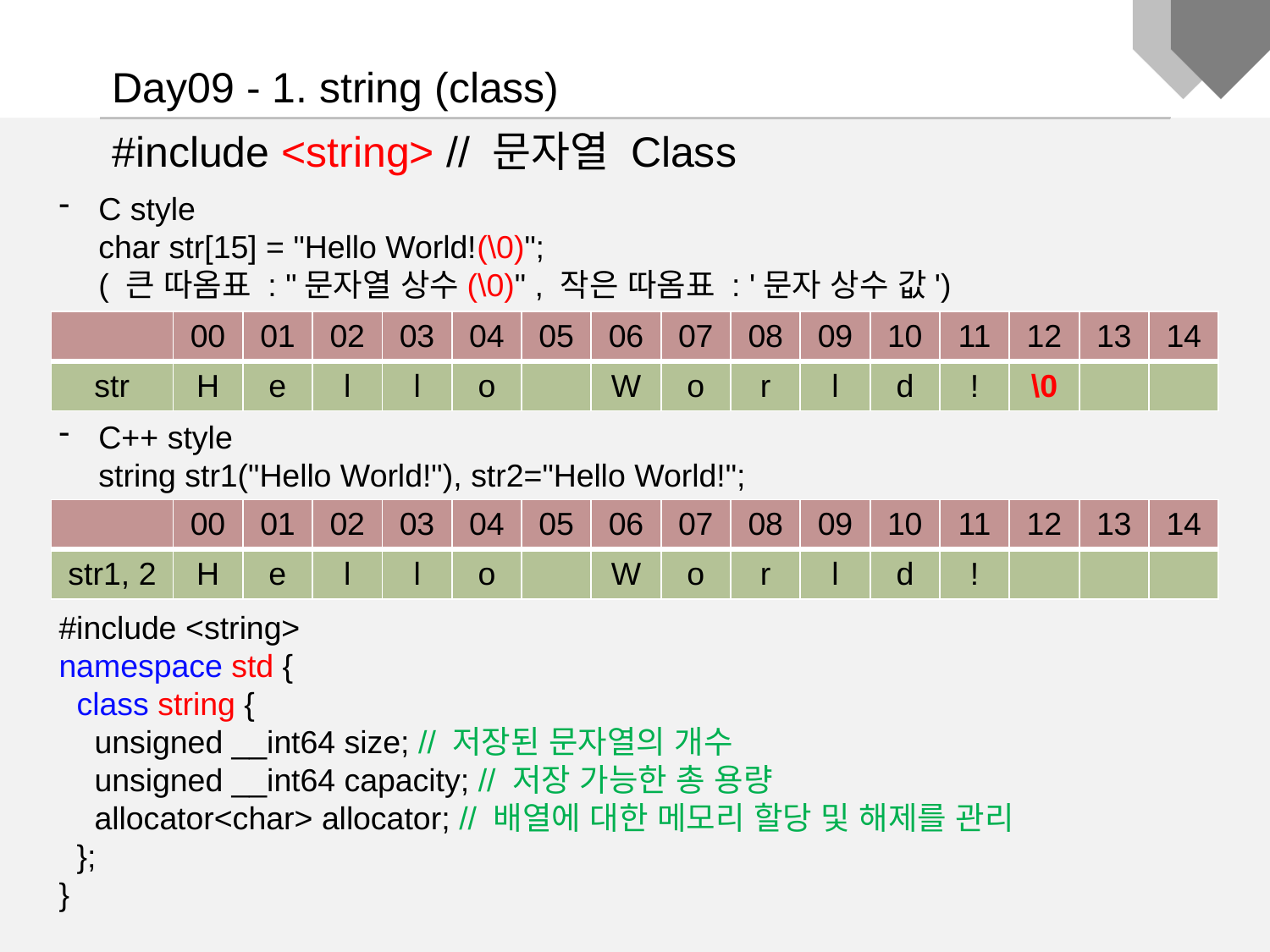

Day09 - 1. string (class)
#include <string> // 문자열 Class
C style
char str[15] = "Hello World!(\0)";
( 큰 따옴표 : "문자열 상수(\0)" , 작은 따옴표 : '문자 상수 값')
|  | 00 | 01 | 02 | 03 | 04 | 05 | 06 | 07 | 08 | 09 | 10 | 11 | 12 | 13 | 14 |
| --- | --- | --- | --- | --- | --- | --- | --- | --- | --- | --- | --- | --- | --- | --- | --- |
| str | H | e | l | l | o |  | W | o | r | l | d | ! | \0 |  |  |
C++ style
string str1("Hello World!"), str2="Hello World!";

#include <string>
namespace std {
  class string {
    unsigned __int64 size; // 저장된 문자열의 개수
    unsigned __int64 capacity; // 저장 가능한 총 용량
    allocator<char> allocator; // 배열에 대한 메모리 할당 및 해제를 관리
  };
}
|  | 00 | 01 | 02 | 03 | 04 | 05 | 06 | 07 | 08 | 09 | 10 | 11 | 12 | 13 | 14 |
| --- | --- | --- | --- | --- | --- | --- | --- | --- | --- | --- | --- | --- | --- | --- | --- |
| str1, 2 | H | e | l | l | o |  | W | o | r | l | d | ! |  |  |  |